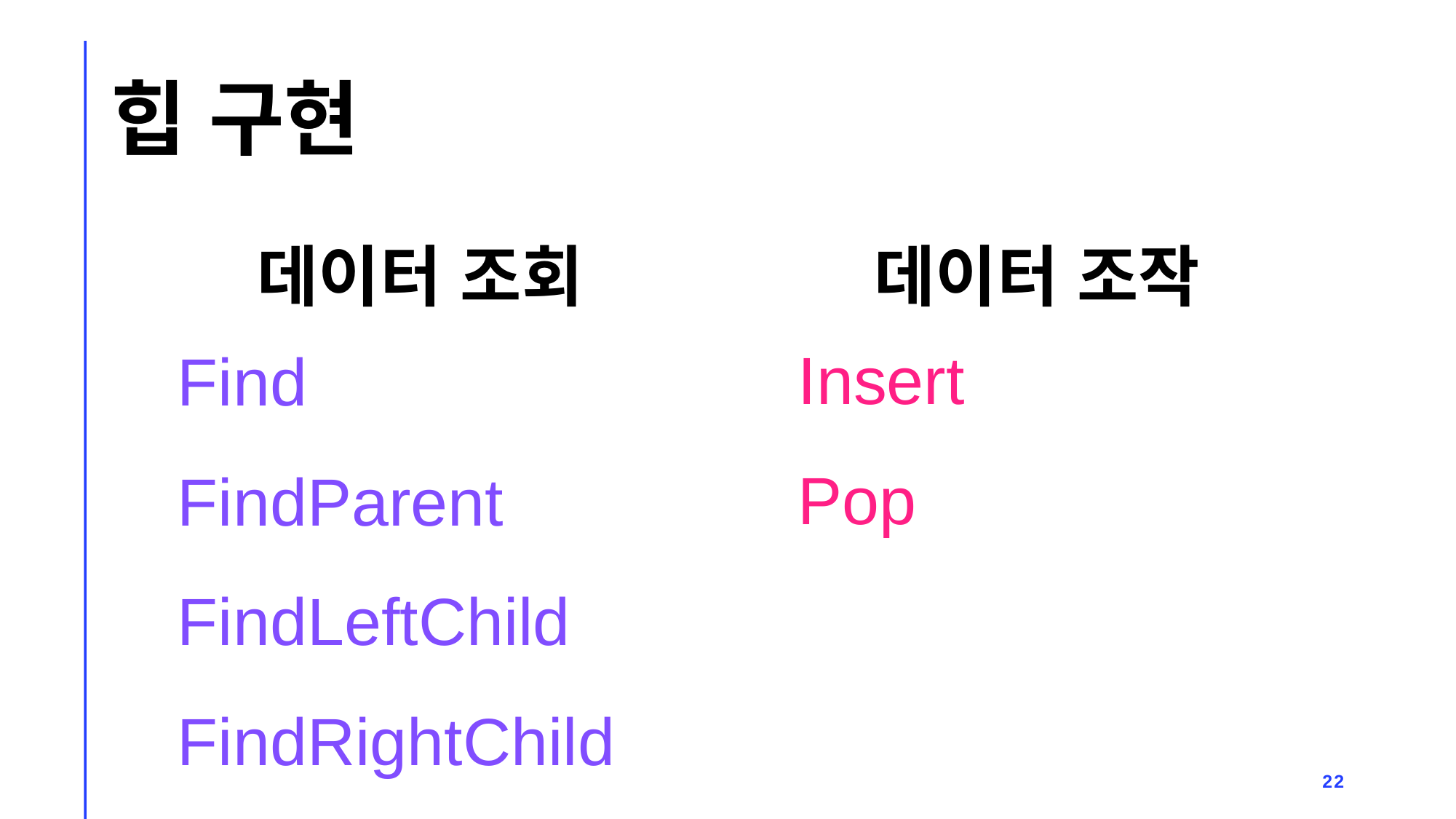

# 힙 구현
데이터 조회
데이터 조작
Insert
Pop
Find
FindParent
FindLeftChild
FindRightChild
22